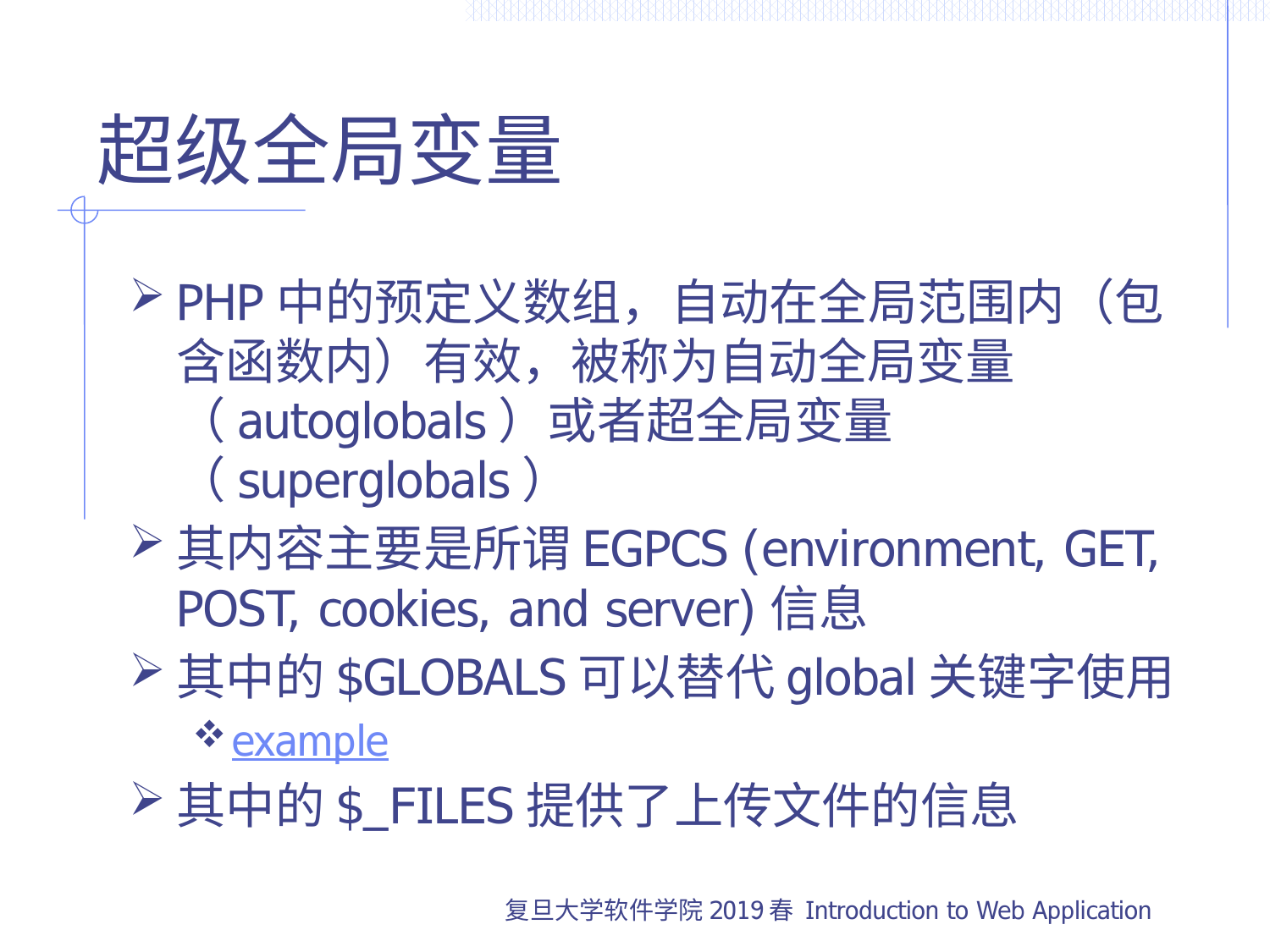

# 超级全局变量
PHP中的预定义数组，自动在全局范围内（包含函数内）有效，被称为自动全局变量（autoglobals）或者超全局变量（superglobals）
其内容主要是所谓EGPCS (environment, GET, POST, cookies, and server)信息
其中的$GLOBALS可以替代global关键字使用
example
其中的$_FILES提供了上传文件的信息